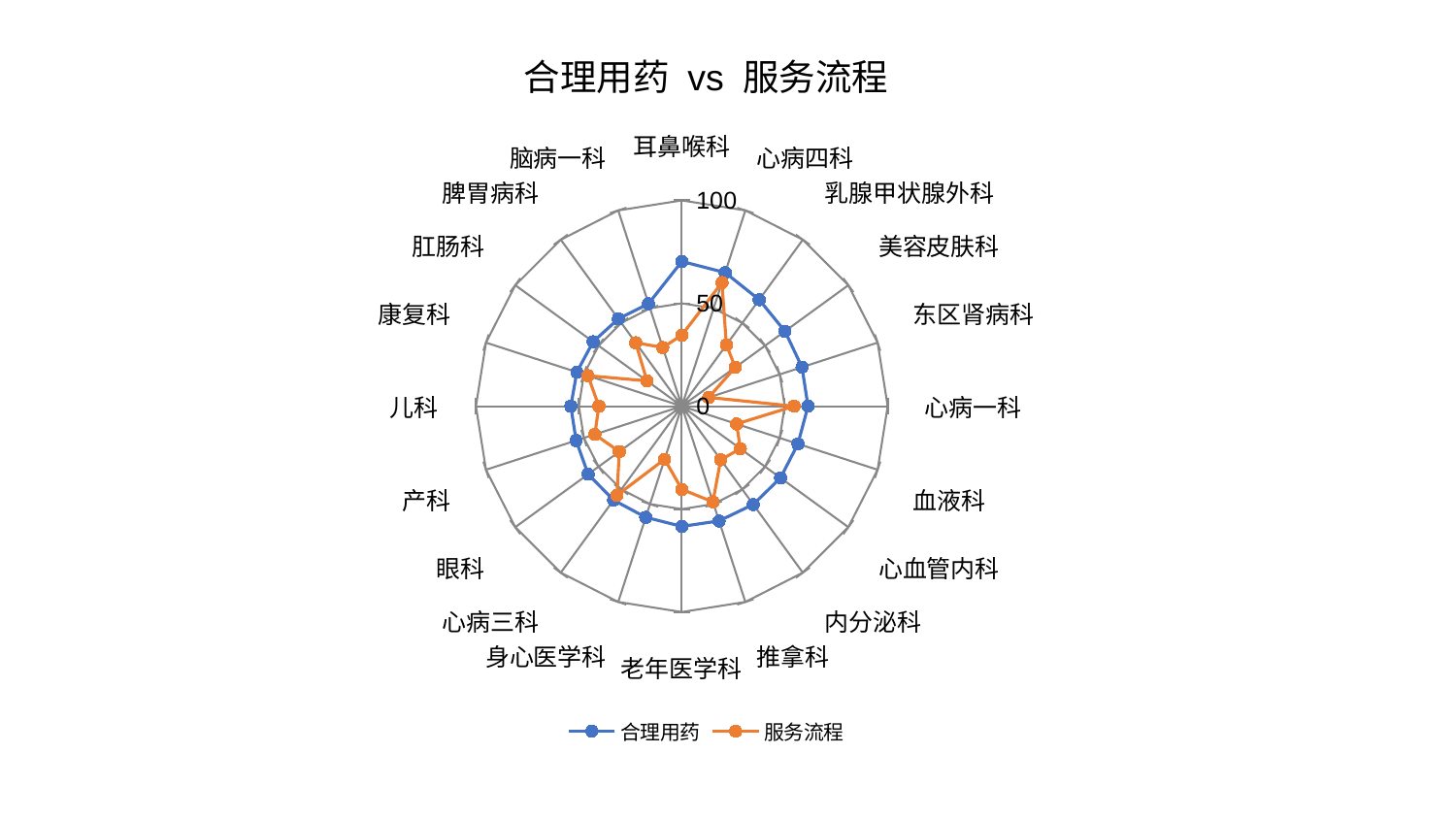

### Chart: 合理用药 vs 服务流程

| Category | 合理用药 | 服务流程 |
|---|---|---|
| 耳鼻喉科 | 70.33026116165905 | 34.52271911691868 |
| 心病四科 | 68.25834879838499 | 63.14776953782728 |
| 乳腺甲状腺外科 | 63.96492834715506 | 36.86284461501805 |
| 美容皮肤科 | 61.94663882267797 | 32.125635567143384 |
| 东区肾病科 | 61.412820570347606 | 13.73013539121286 |
| 心病一科 | 61.3086073401559 | 54.53800658200231 |
| 血液科 | 59.32281828373668 | 27.98678379288567 |
| 心血管内科 | 59.275473995818 | 35.182041512480204 |
| 内分泌科 | 59.041957109188075 | 32.189679996557466 |
| 推拿科 | 58.63155243061595 | 48.896548007248576 |
| 老年医学科 | 58.407859573262435 | 40.422516199617206 |
| 身心医学科 | 56.77988237846545 | 27.113694120533683 |
| 心病三科 | 56.40515940891871 | 53.526496895054585 |
| 眼科 | 56.23502501303179 | 37.544806064678944 |
| 产科 | 53.987207531537315 | 44.423253924111556 |
| 儿科 | 53.900581298133304 | 40.2843421886651 |
| 康复科 | 53.62472894885069 | 47.94744008039277 |
| 肛肠科 | 53.2616540349287 | 20.935126706545557 |
| 脾胃病科 | 52.45423842326716 | 38.132426648302996 |
| 脑病一科 | 52.34305166098097 | 29.976248149094587 |
63